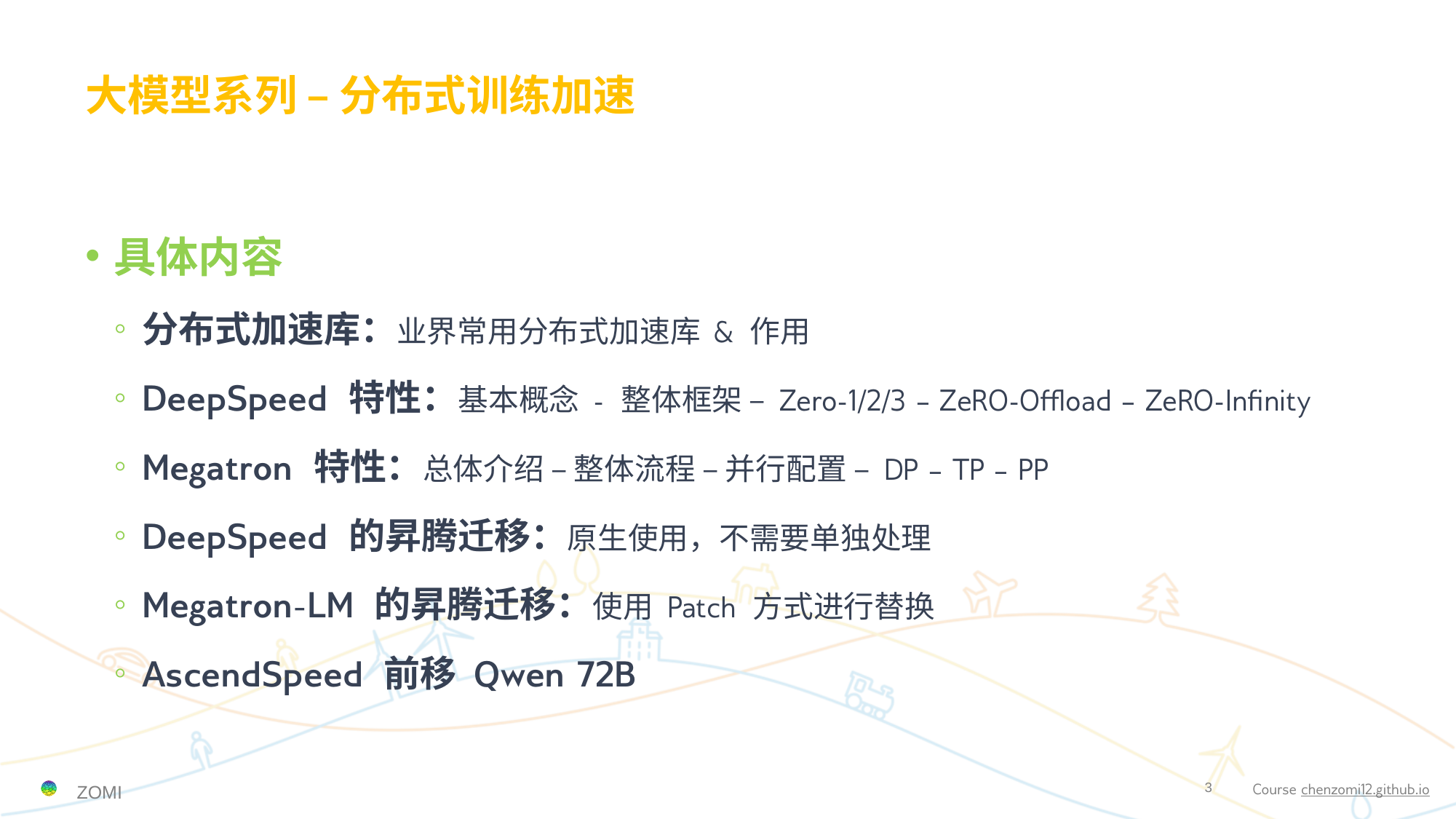

# 大模型系列 – 分布式训练加速
具体内容
分布式加速库：业界常用分布式加速库 & 作用
DeepSpeed 特性：基本概念 - 整体框架 – Zero-1/2/3 – ZeRO-Offload – ZeRO-Infinity
Megatron 特性：总体介绍 – 整体流程 – 并行配置 – DP – TP – PP
DeepSpeed 的昇腾迁移：原生使用，不需要单独处理
Megatron-LM 的昇腾迁移：使用 Patch 方式进行替换
AscendSpeed 前移 Qwen 72B